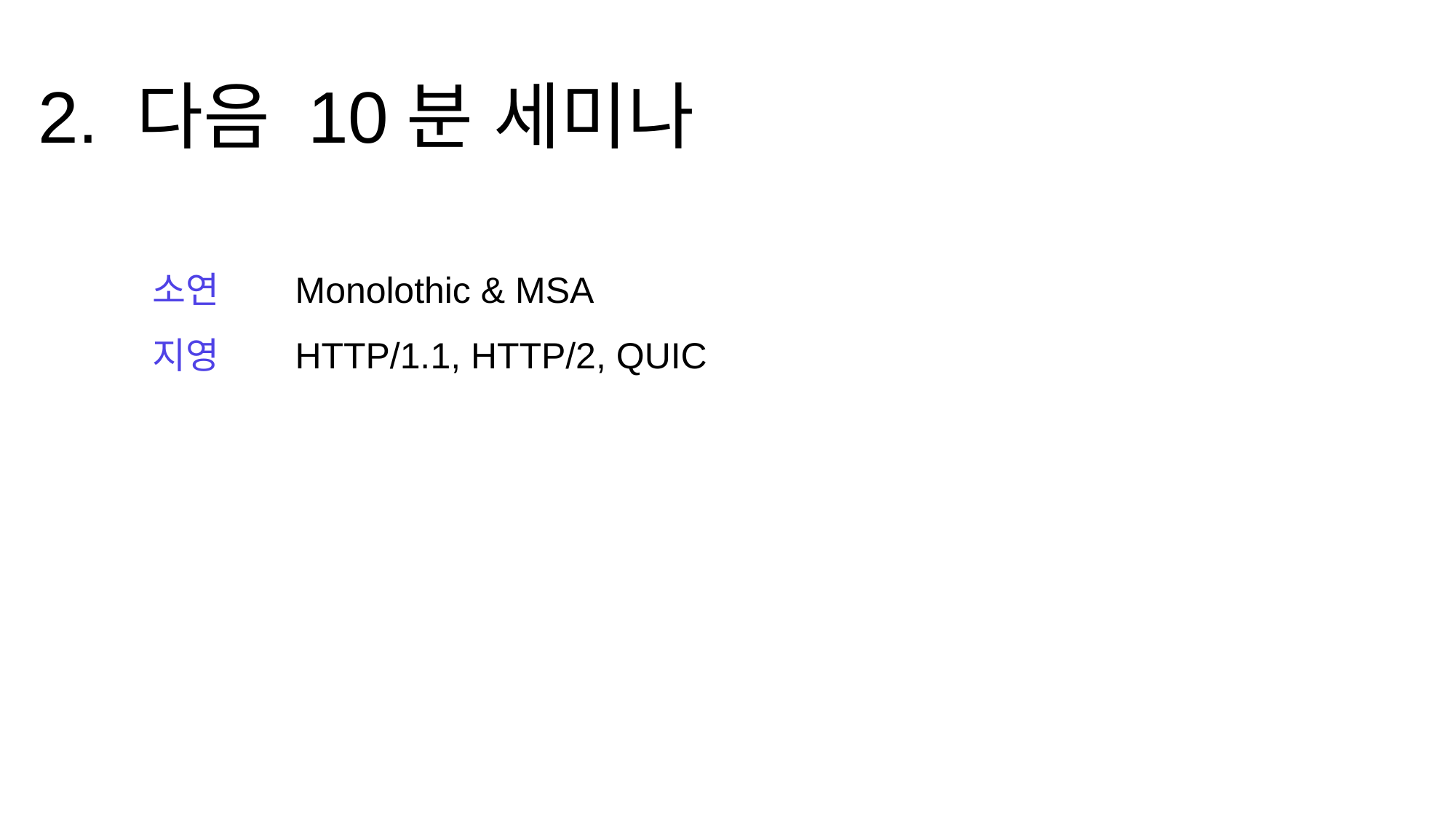

2. 다음 10분 세미나
소연
지영
Monolothic & MSA
HTTP/1.1, HTTP/2, QUIC